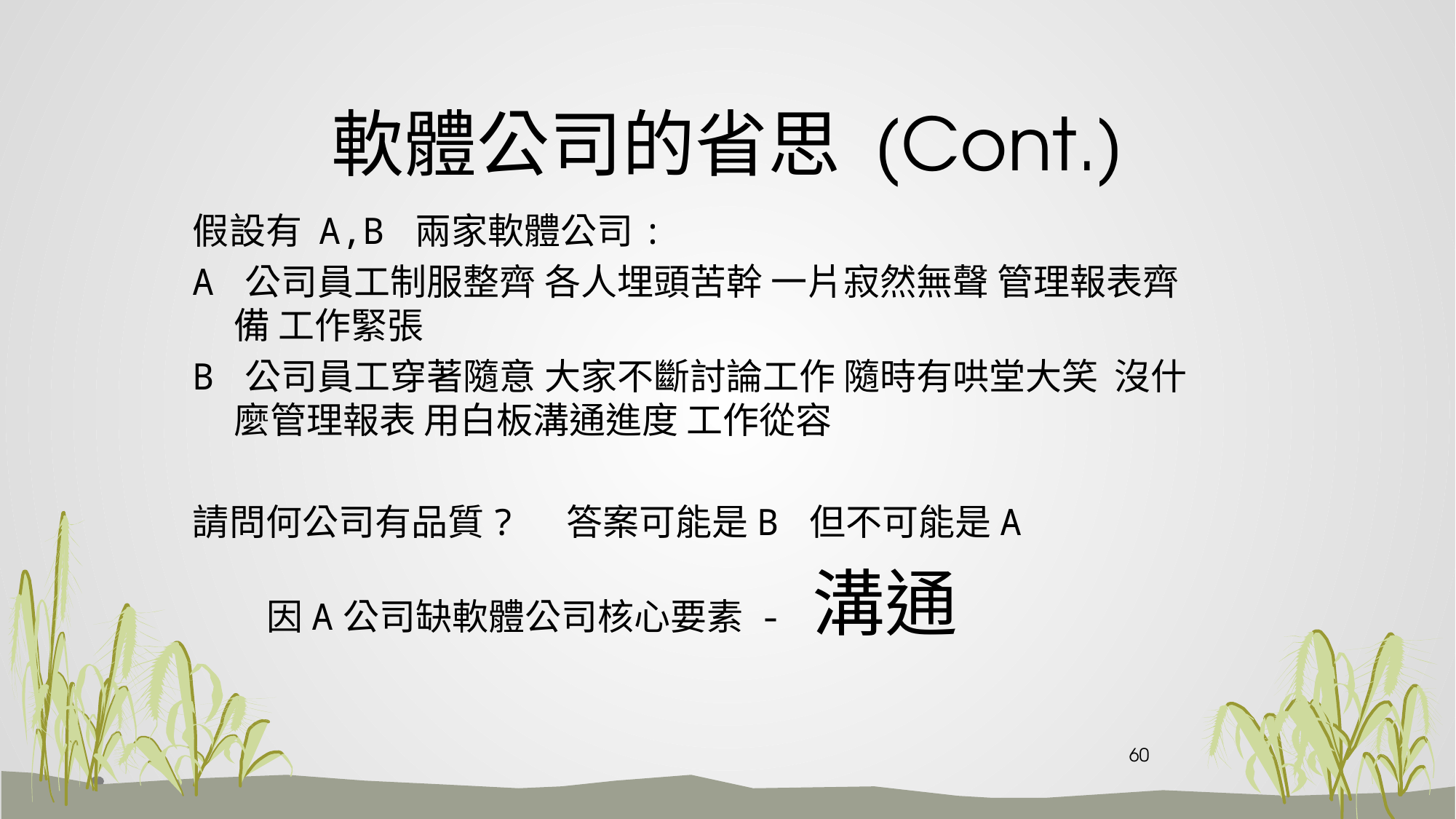

# 軟體公司的省思 (Cont.)
假設有 A,B 兩家軟體公司:
A 公司員工制服整齊 各人埋頭苦幹 一片寂然無聲 管理報表齊備 工作緊張
B 公司員工穿著隨意 大家不斷討論工作 隨時有哄堂大笑  沒什麼管理報表 用白板溝通進度 工作從容

請問何公司有品質?  答案可能是B 但不可能是A
        因A公司缺軟體公司核心要素 - 溝通

60